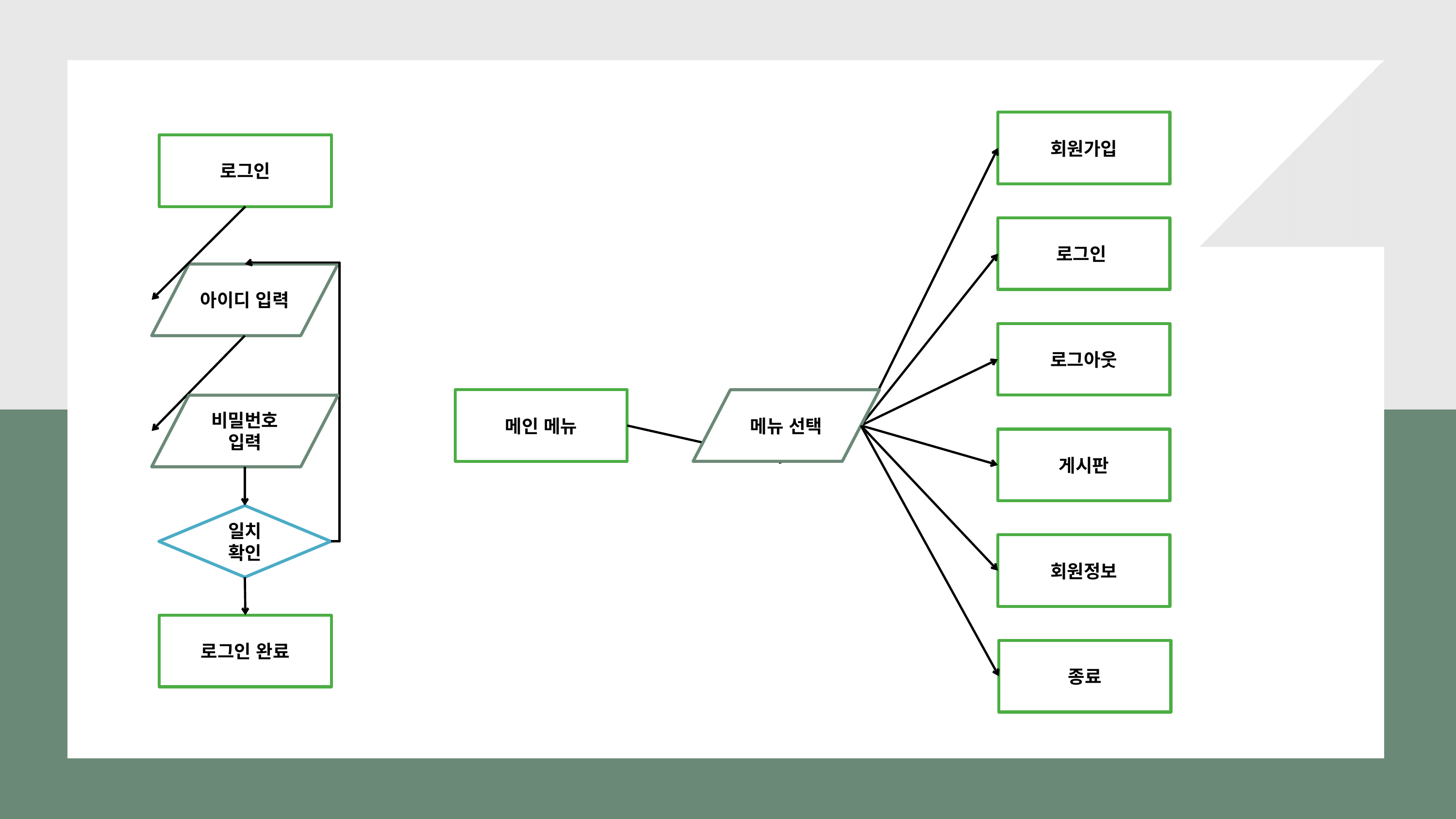

.회원가입.
로그인
로그인
아이디 입력
로그아웃
메인 메뉴
메뉴 선택
비밀번호
입력

게시판
일치
확인
회원정보
로그인 완료
종료